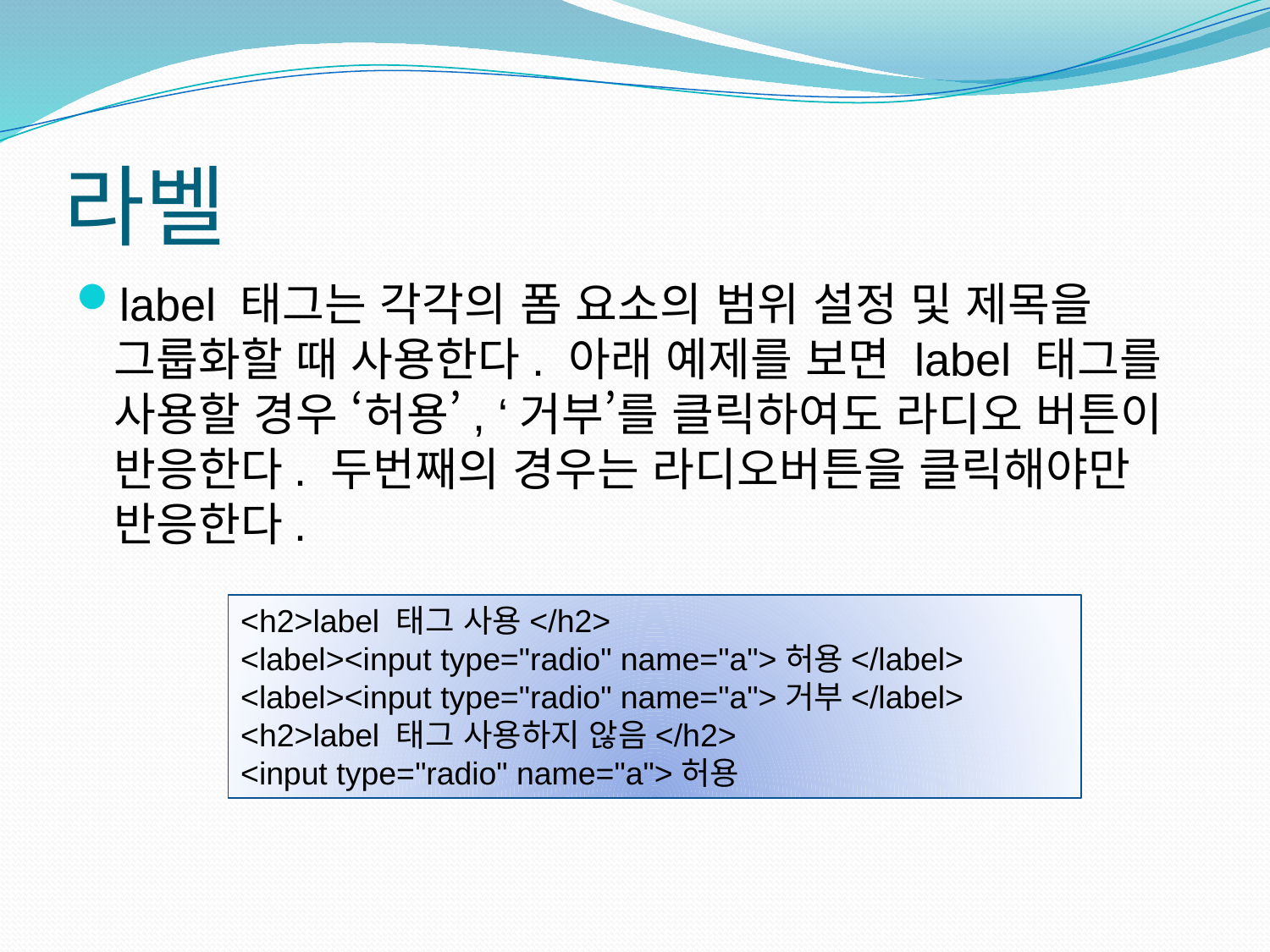

# 라벨
label 태그는 각각의 폼 요소의 범위 설정 및 제목을 그룹화할 때 사용한다. 아래 예제를 보면 label 태그를 사용할 경우 ‘허용’, ‘거부’를 클릭하여도 라디오 버튼이 반응한다. 두번째의 경우는 라디오버튼을 클릭해야만 반응한다.
<h2>label 태그 사용</h2>
<label><input type="radio" name="a">허용</label>
<label><input type="radio" name="a">거부</label>
<h2>label 태그 사용하지 않음</h2>
<input type="radio" name="a">허용